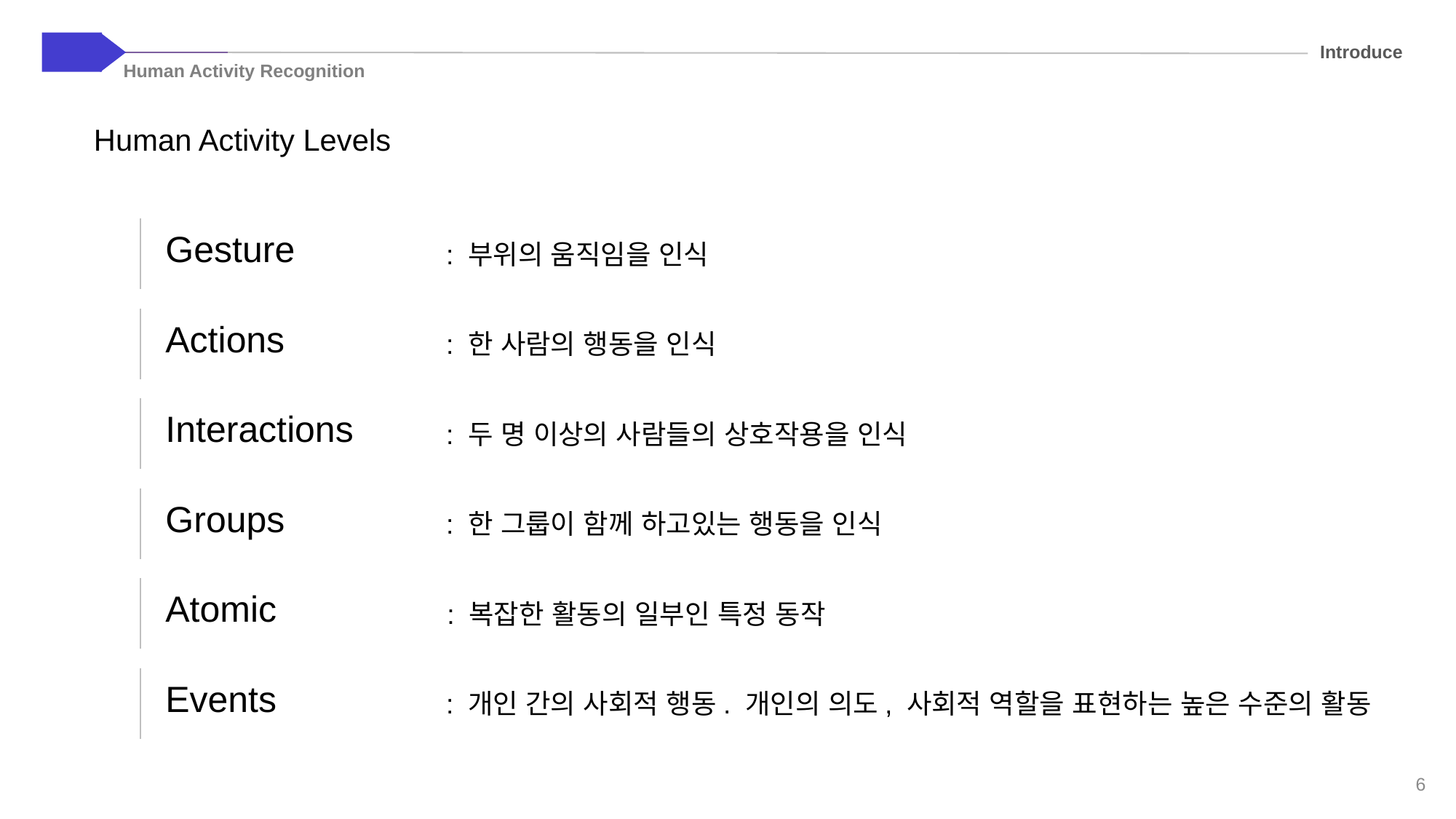

01
Introduce
Human Activity Recognition
Human Activity Levels
 Gesture
: 부위의 움직임을 인식
 Actions
: 한 사람의 행동을 인식
 Interactions
: 두 명 이상의 사람들의 상호작용을 인식
 Groups
: 한 그룹이 함께 하고있는 행동을 인식
 Atomic
: 복잡한 활동의 일부인 특정 동작
 Events
: 개인 간의 사회적 행동. 개인의 의도, 사회적 역할을 표현하는 높은 수준의 활동
6